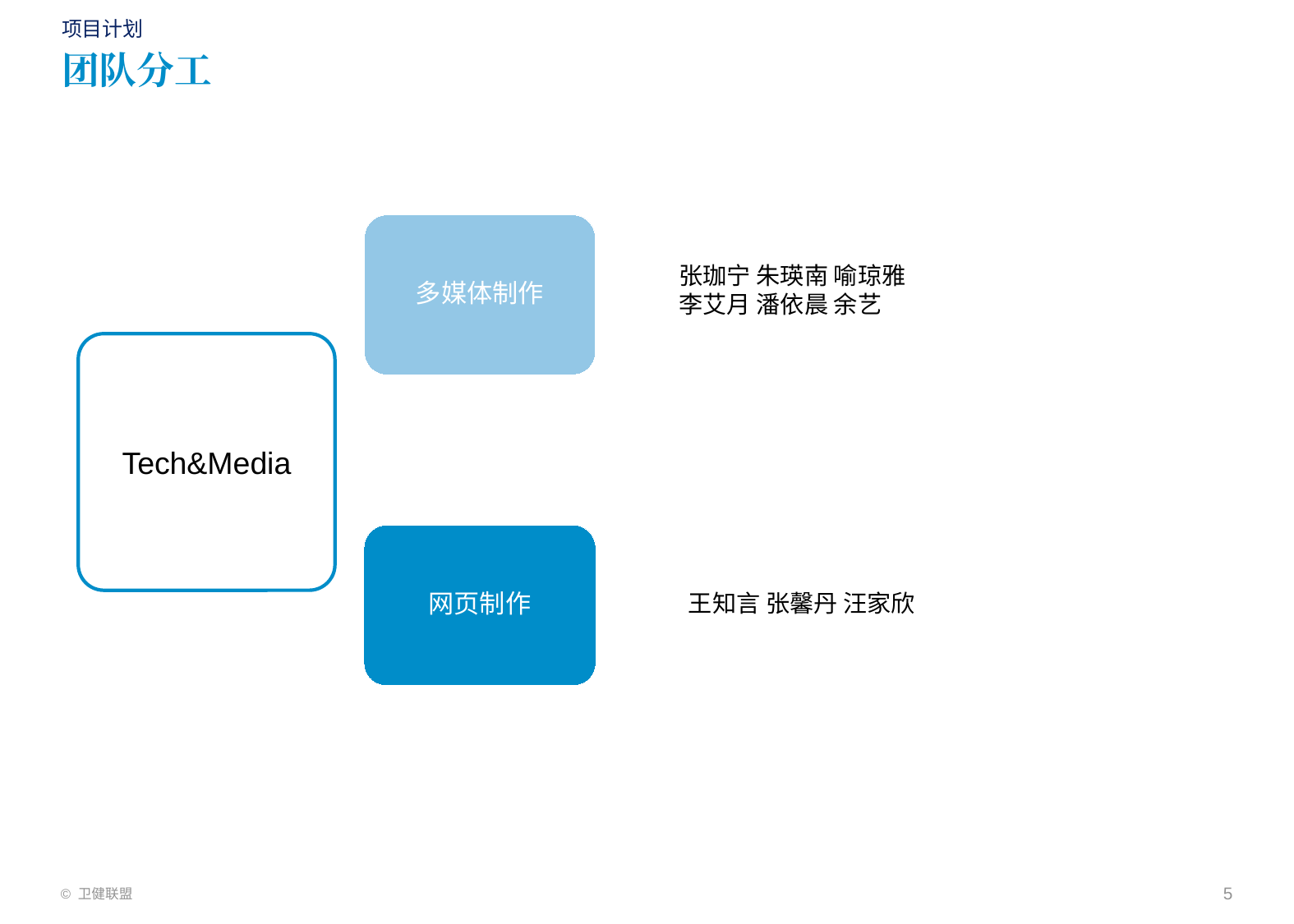

项目计划
# 团队分工

张珈宁 朱瑛南 喻琼雅 李艾月 潘依晨 余艺
多媒体制作

Tech&Media

网页制作
王知言 张馨丹 汪家欣
5